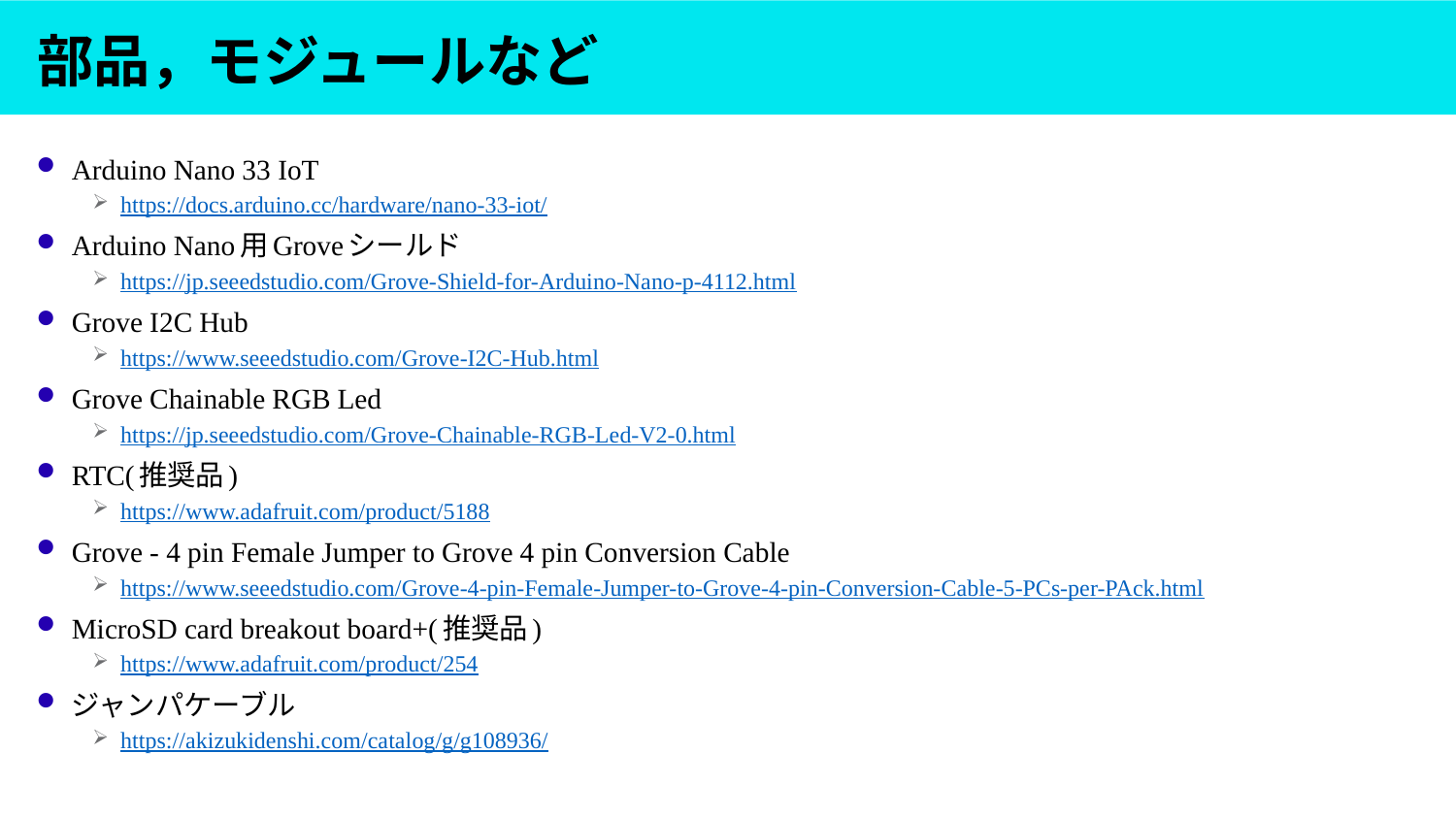

# 部品，モジュールなど
Arduino Nano 33 IoT
https://docs.arduino.cc/hardware/nano-33-iot/
Arduino Nano用Groveシールド
https://jp.seeedstudio.com/Grove-Shield-for-Arduino-Nano-p-4112.html
Grove I2C Hub
https://www.seeedstudio.com/Grove-I2C-Hub.html
Grove Chainable RGB Led
https://jp.seeedstudio.com/Grove-Chainable-RGB-Led-V2-0.html
RTC(推奨品)
https://www.adafruit.com/product/5188
Grove - 4 pin Female Jumper to Grove 4 pin Conversion Cable
https://www.seeedstudio.com/Grove-4-pin-Female-Jumper-to-Grove-4-pin-Conversion-Cable-5-PCs-per-PAck.html
MicroSD card breakout board+(推奨品)
https://www.adafruit.com/product/254
ジャンパケーブル
https://akizukidenshi.com/catalog/g/g108936/